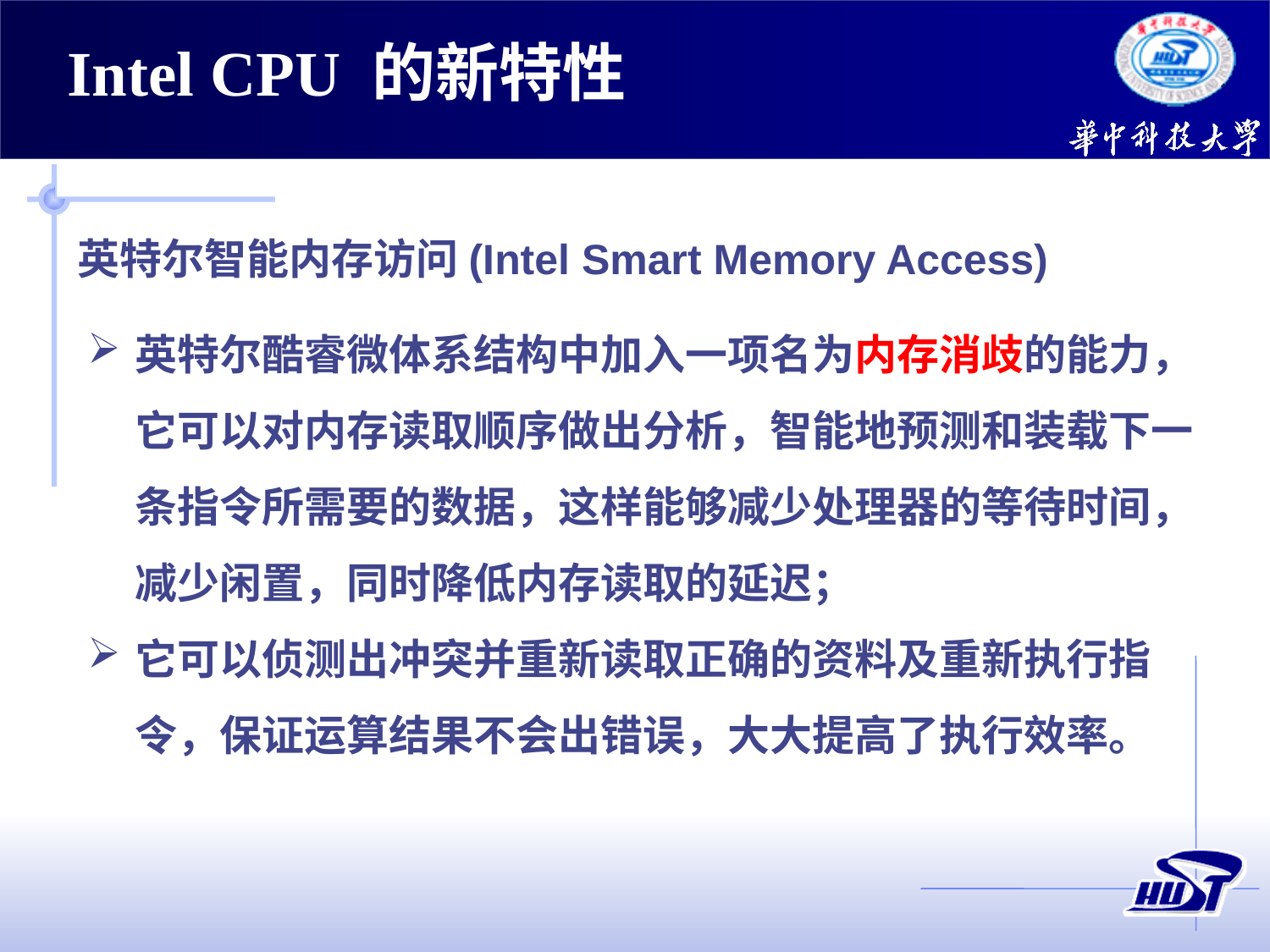

Intel CPU 的新特性
英特尔智能内存访问(Intel Smart Memory Access)
英特尔酷睿微体系结构中加入一项名为内存消歧的能力，它可以对内存读取顺序做出分析，智能地预测和装载下一条指令所需要的数据，这样能够减少处理器的等待时间，减少闲置，同时降低内存读取的延迟；
它可以侦测出冲突并重新读取正确的资料及重新执行指令，保证运算结果不会出错误，大大提高了执行效率。